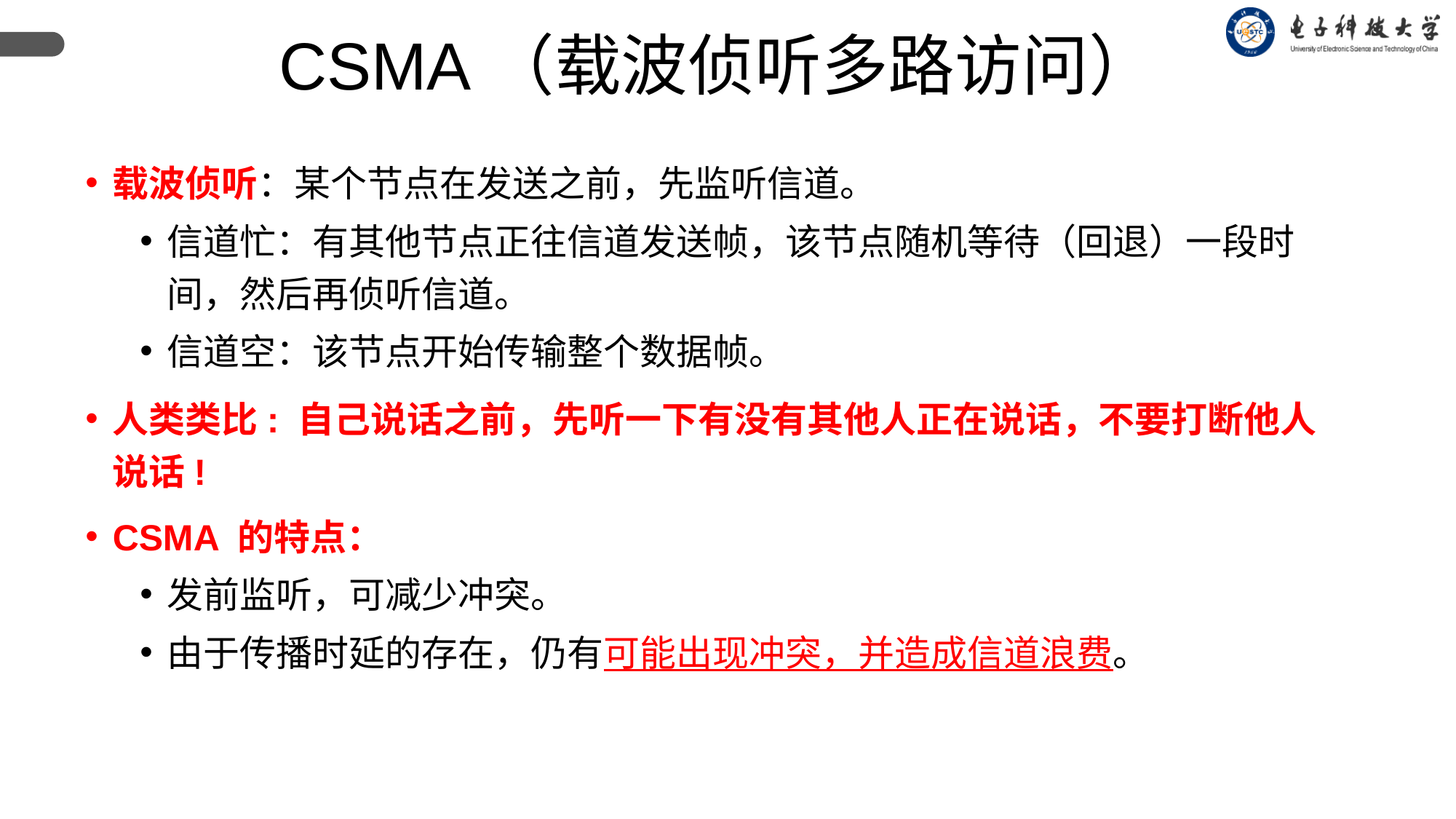

CSMA（载波侦听多路访问）
载波侦听：某个节点在发送之前，先监听信道。
信道忙：有其他节点正往信道发送帧，该节点随机等待（回退）一段时间，然后再侦听信道。
信道空：该节点开始传输整个数据帧。
人类类比: 自己说话之前，先听一下有没有其他人正在说话，不要打断他人说话!
CSMA 的特点：
发前监听，可减少冲突。
由于传播时延的存在，仍有可能出现冲突，并造成信道浪费。

53